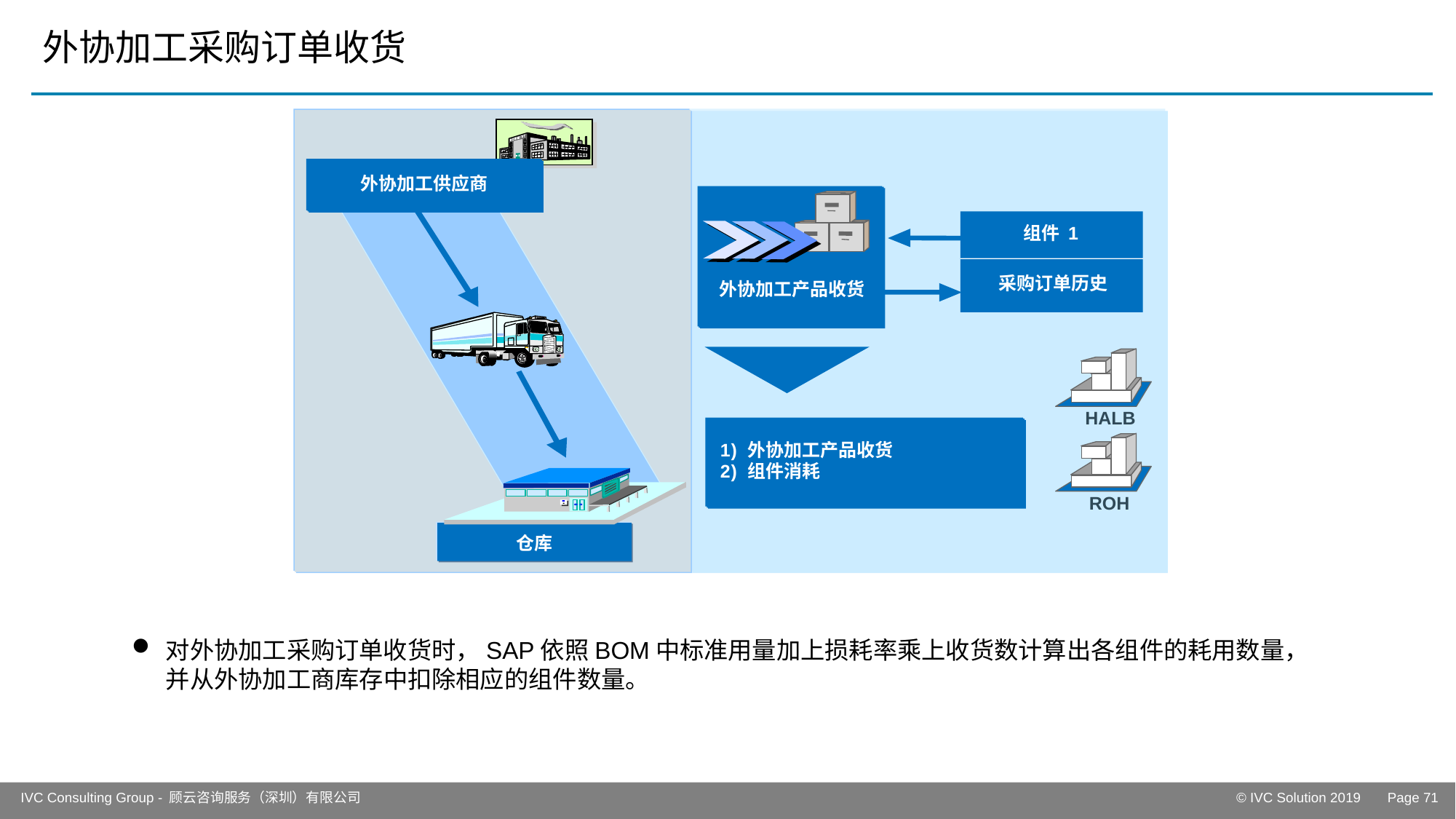

# 外协加工采购订单收货

外协加工供应商

组件 1

采购订单历史
外协加工产品收货

HALB

外协加工产品收货
组件消耗

ROH

仓库

R

对外协加工采购订单收货时，SAP依照BOM中标准用量加上损耗率乘上收货数计算出各组件的耗用数量，并从外协加工商库存中扣除相应的组件数量。